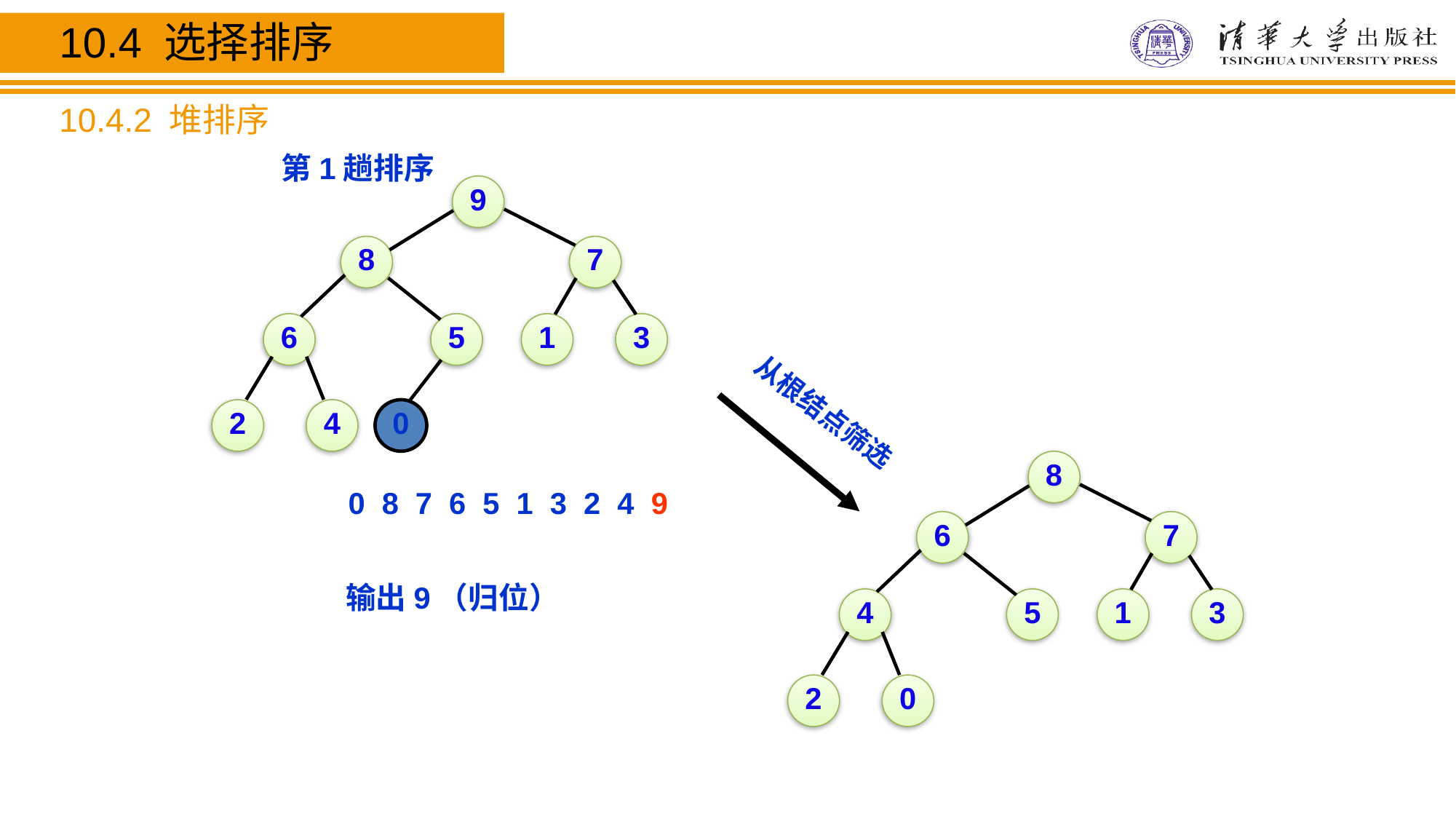

10.4 选择排序
10.4.2 堆排序
第1趟排序
9

8
7

6
5
1
3

从根结点筛选
8

6
7

4
5
1
3

2
0
2
4
0
0  8  7  6  5  1  3  2  4  9
输出9（归位）